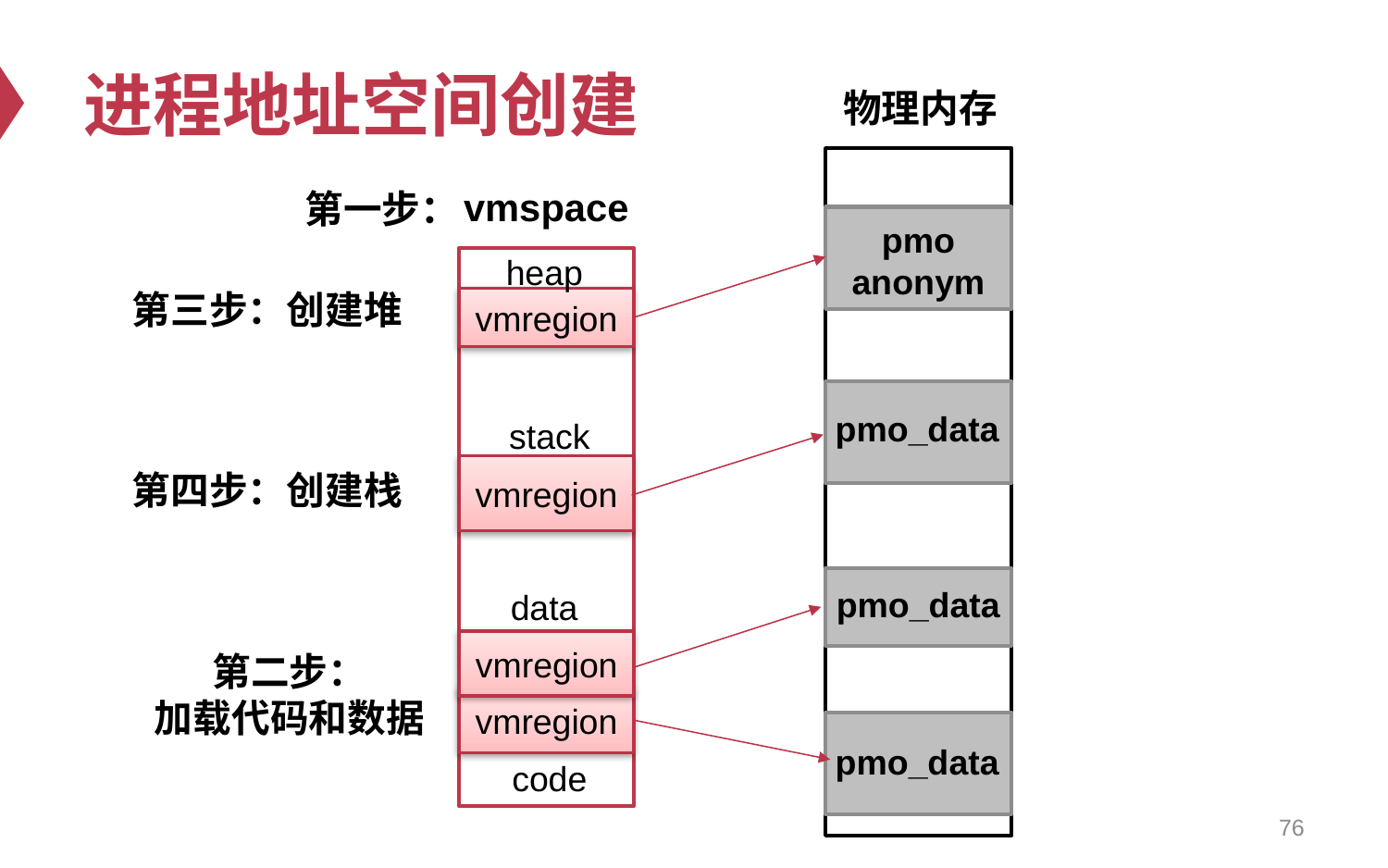

# 进程地址空间创建
物理内存

vmspace
第一步：

pmo
anonym
heap

第三步：创建堆
vmregion

pmo_data
stack
vmregion
第四步：创建栈

pmo_data
data
vmregion
第二步：
加载代码和数据
vmregion

pmo_data
code
76